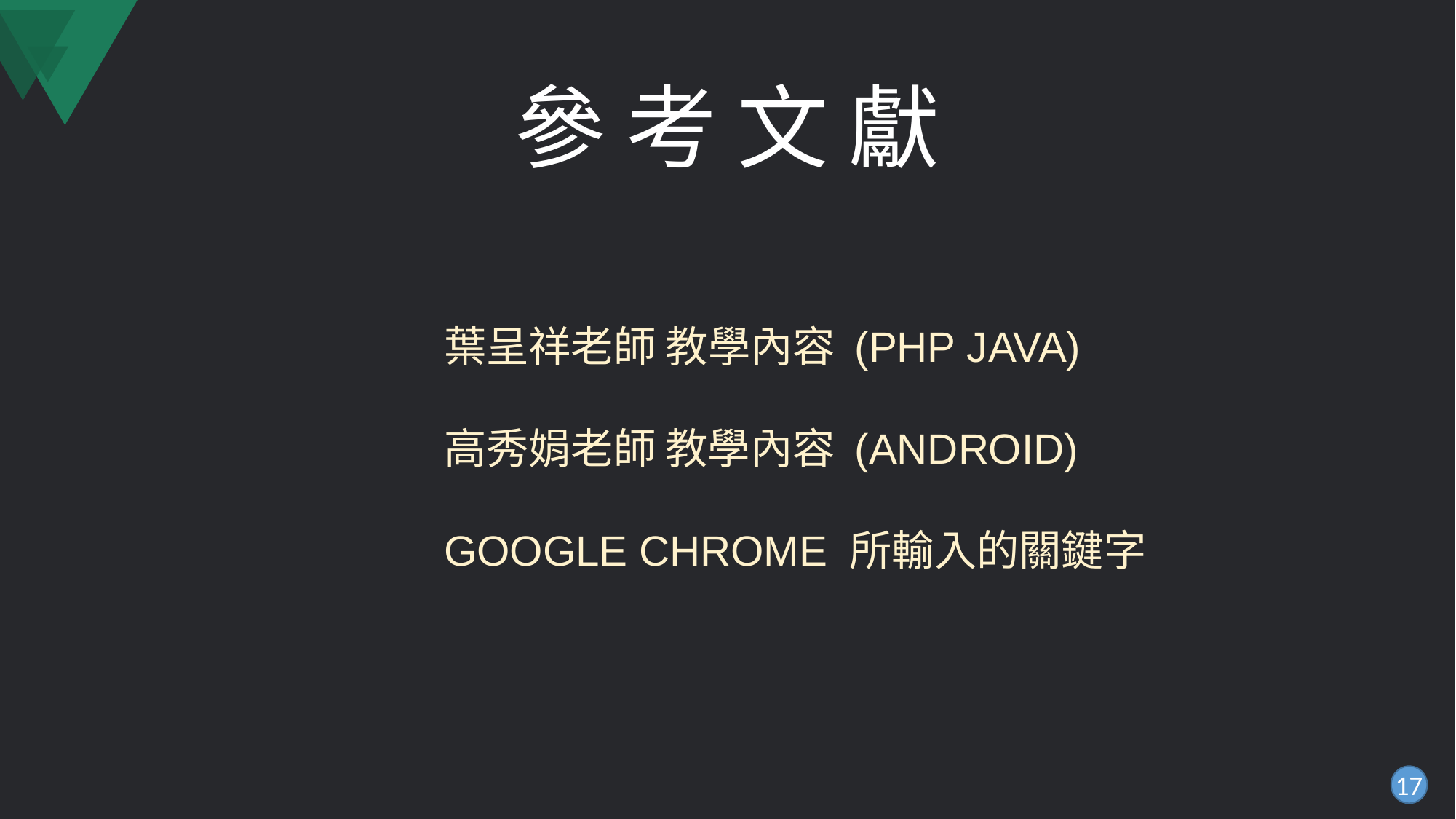

# 參 考 文 獻
葉呈祥老師 教學內容 (PHP JAVA)

高秀娟老師 教學內容 (ANDROID)

GOOGLE CHROME 所輸入的關鍵字

17